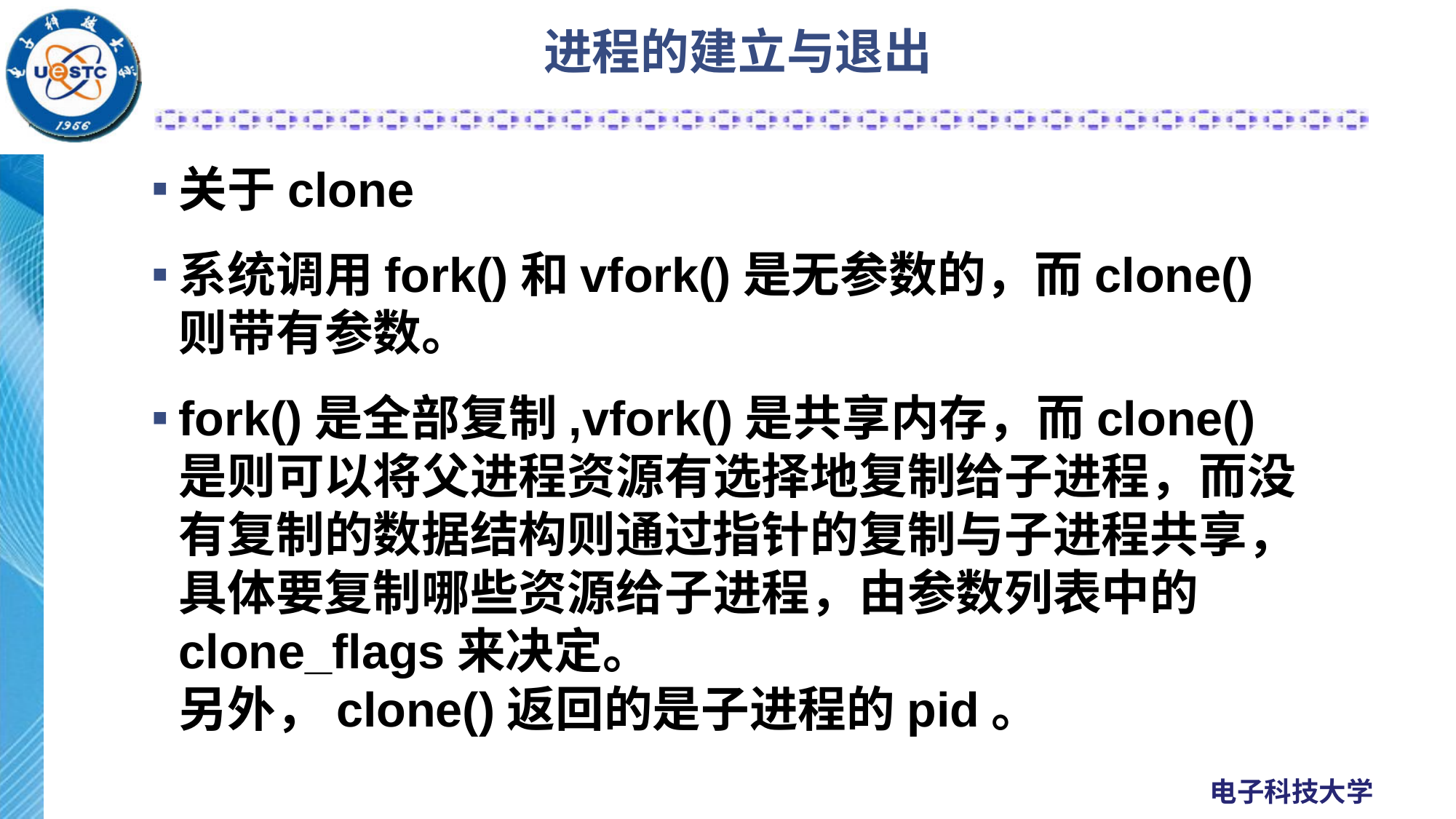

# 进程的建立与退出
关于clone
系统调用fork()和vfork()是无参数的，而clone()则带有参数。
fork()是全部复制,vfork()是共享内存，而clone()是则可以将父进程资源有选择地复制给子进程，而没有复制的数据结构则通过指针的复制与子进程共享，具体要复制哪些资源给子进程，由参数列表中的clone_flags来决定。
另外，clone()返回的是子进程的pid。